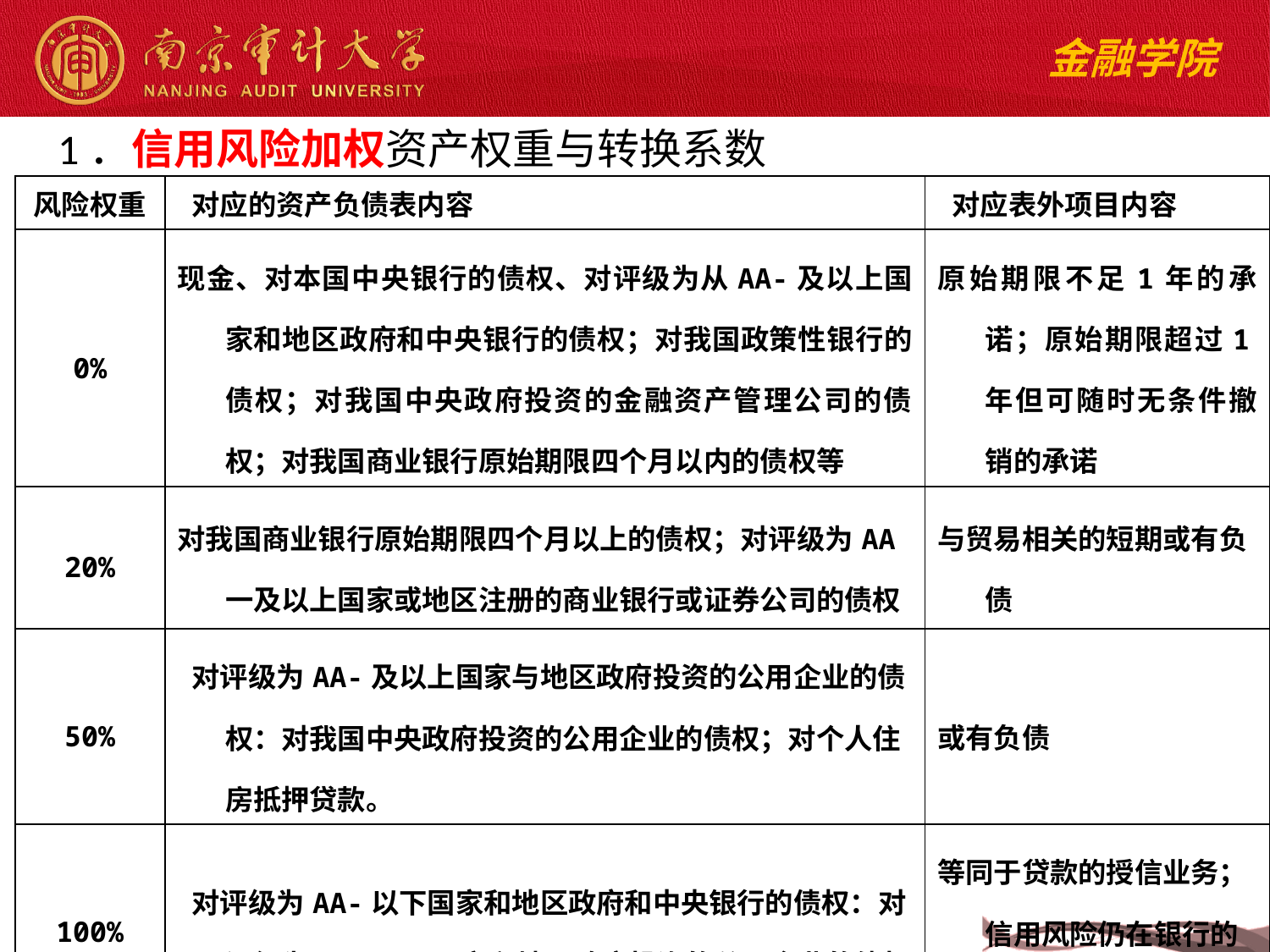

1．信用风险加权资产权重与转换系数

| 风险权重 | 对应的资产负债表内容 | 对应表外项目内容 |
| --- | --- | --- |
| 0% | 现金、对本国中央银行的债权、对评级为从AA-及以上国家和地区政府和中央银行的债权；对我国政策性银行的债权；对我国中央政府投资的金融资产管理公司的债权；对我国商业银行原始期限四个月以内的债权等 | 原始期限不足1年的承诺；原始期限超过1年但可随时无条件撤销的承诺 |
| 20% | 对我国商业银行原始期限四个月以上的债权；对评级为AA一及以上国家或地区注册的商业银行或证券公司的债权 | 与贸易相关的短期或有负债 |
| 50% | 对评级为AA-及以上国家与地区政府投资的公用企业的债权：对我国中央政府投资的公用企业的债权；对个人住房抵押贷款。 | 或有负债 |
| 100% | 对评级为AA-以下国家和地区政府和中央银行的债权：对评级为AA-以下国家和地区政府投资的公用企业的债权 | 等同于贷款的授信业务；信用风险仍在银行的资产销售与购买协议 |